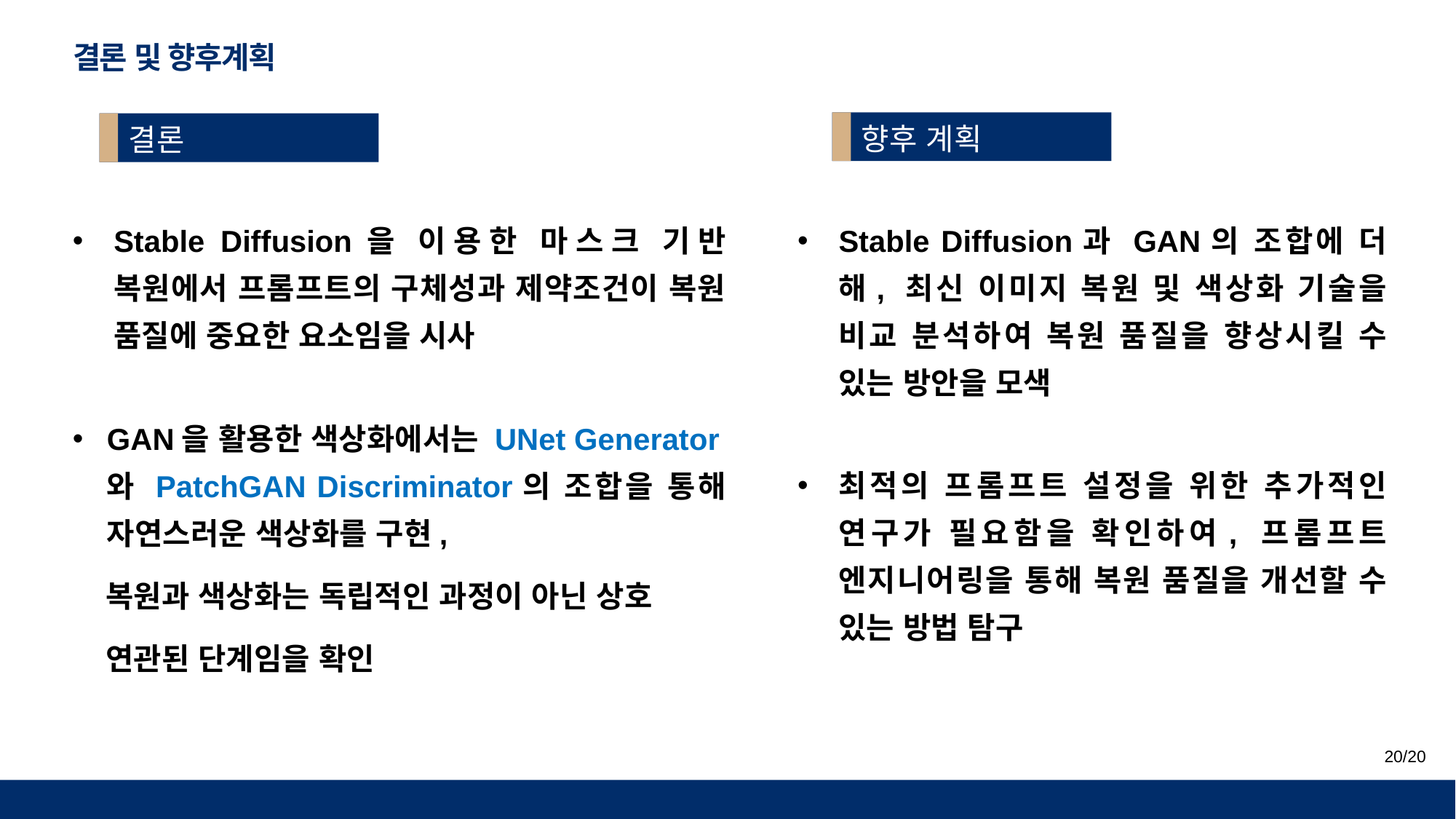

결론 및 향후계획

향후 계획

결론
Stable Diffusion을 이용한 마스크 기반 복원에서 프롬프트의 구체성과 제약조건이 복원 품질에 중요한 요소임을 시사

GAN을 활용한 색상화에서는 UNet Generator와 PatchGAN Discriminator의 조합을 통해 자연스러운 색상화를 구현,
   복원과 색상화는 독립적인 과정이 아닌 상호
   연관된 단계임을 확인

Stable Diffusion과 GAN의 조합에 더해, 최신 이미지 복원 및 색상화 기술을 비교 분석하여 복원 품질을 향상시킬 수 있는 방안을 모색

최적의 프롬프트 설정을 위한 추가적인 연구가 필요함을 확인하여, 프롬프트 엔지니어링을 통해 복원 품질을 개선할 수 있는 방법 탐구
20/20